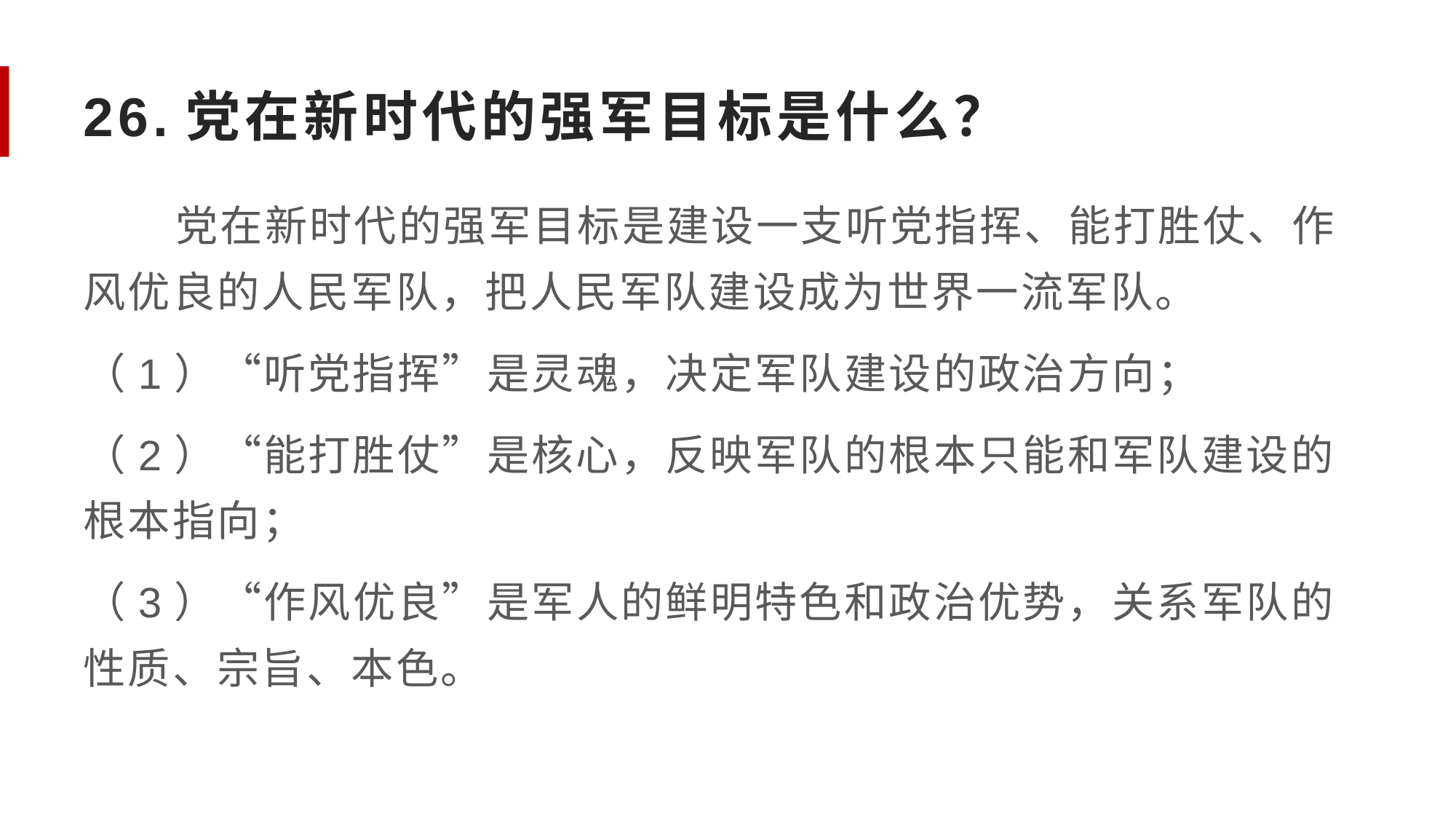

# 26.党在新时代的强军目标是什么？
       党在新时代的强军目标是建设一支听党指挥、能打胜仗、作风优良的人民军队，把人民军队建设成为世界一流军队。
（1）“听党指挥”是灵魂，决定军队建设的政治方向；
（2）“能打胜仗”是核心，反映军队的根本只能和军队建设的根本指向；
（3）“作风优良”是军人的鲜明特色和政治优势，关系军队的性质、宗旨、本色。